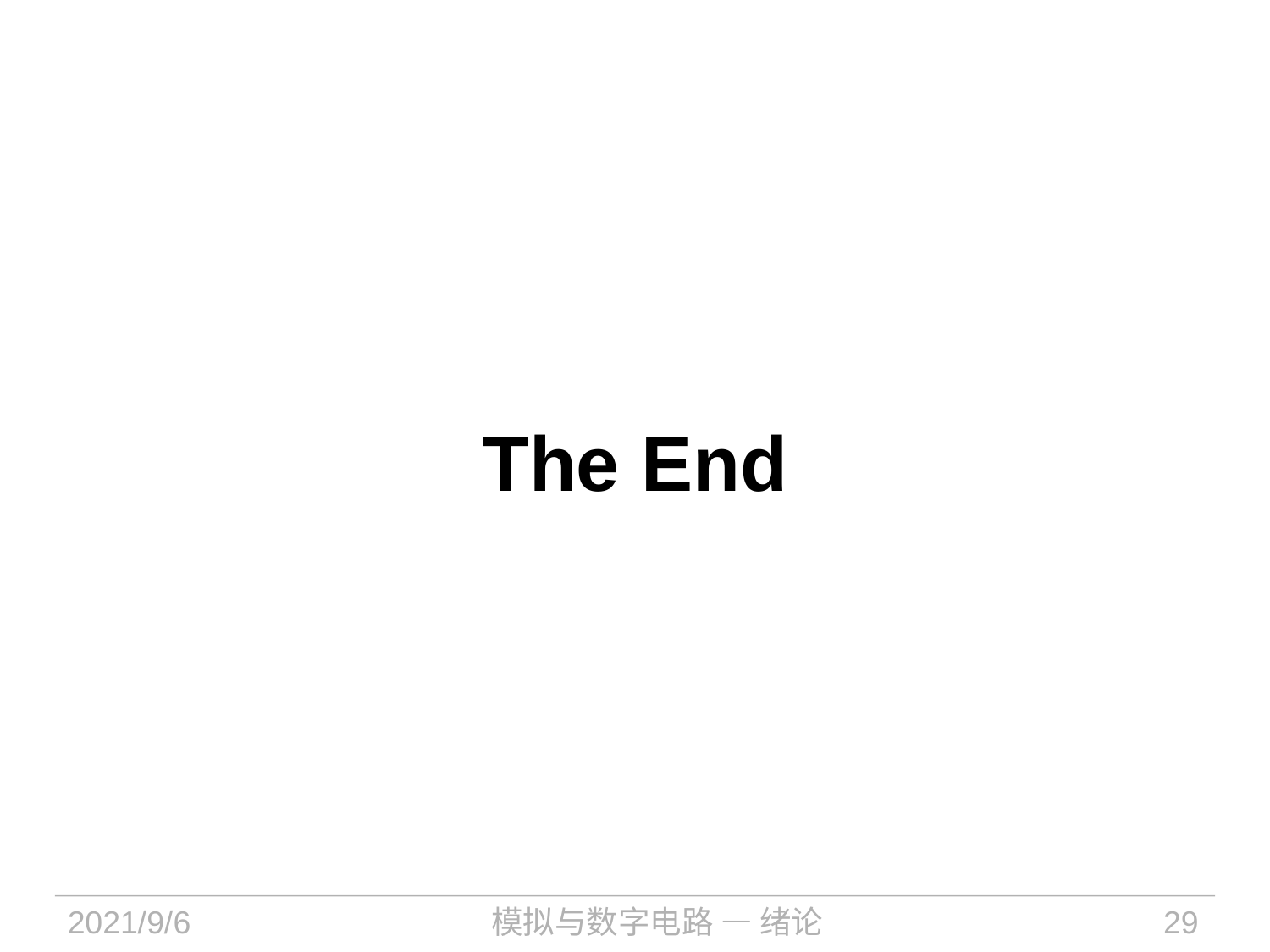

# The End
2021/9/6
模拟与数字电路 — 绪论
29